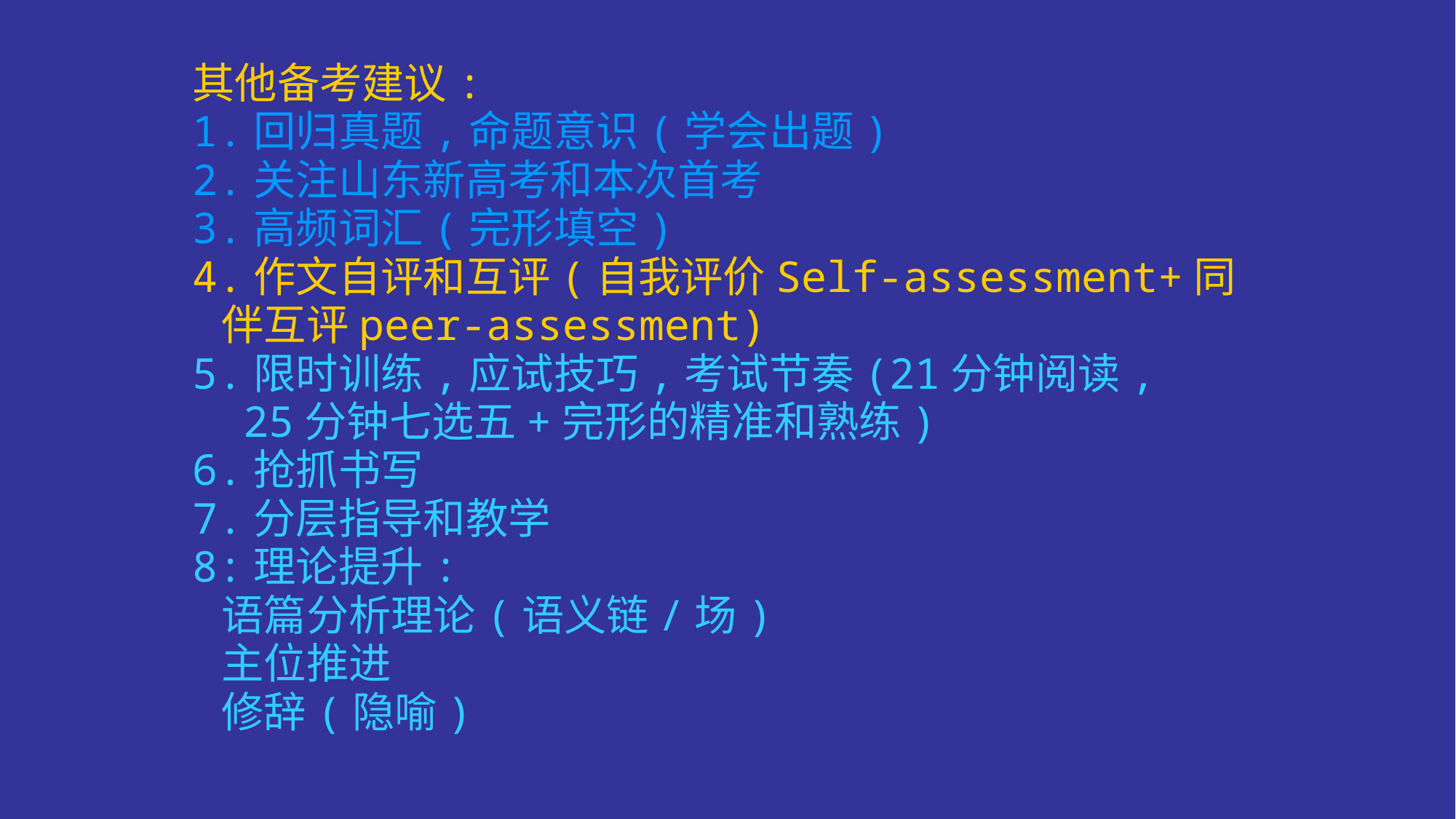

其他备考建议:
1.回归真题,命题意识(学会出题)
2.关注山东新高考和本次首考
3.高频词汇(完形填空)
4.作文自评和互评(自我评价Self-assessment+同
  伴互评peer-assessment)
5.限时训练,应试技巧,考试节奏(21分钟阅读,
  25分钟七选五+完形的精准和熟练)
6.抢抓书写
7.分层指导和教学
8:理论提升:
  语篇分析理论(语义链/场)
  主位推进
  修辞(隐喻)